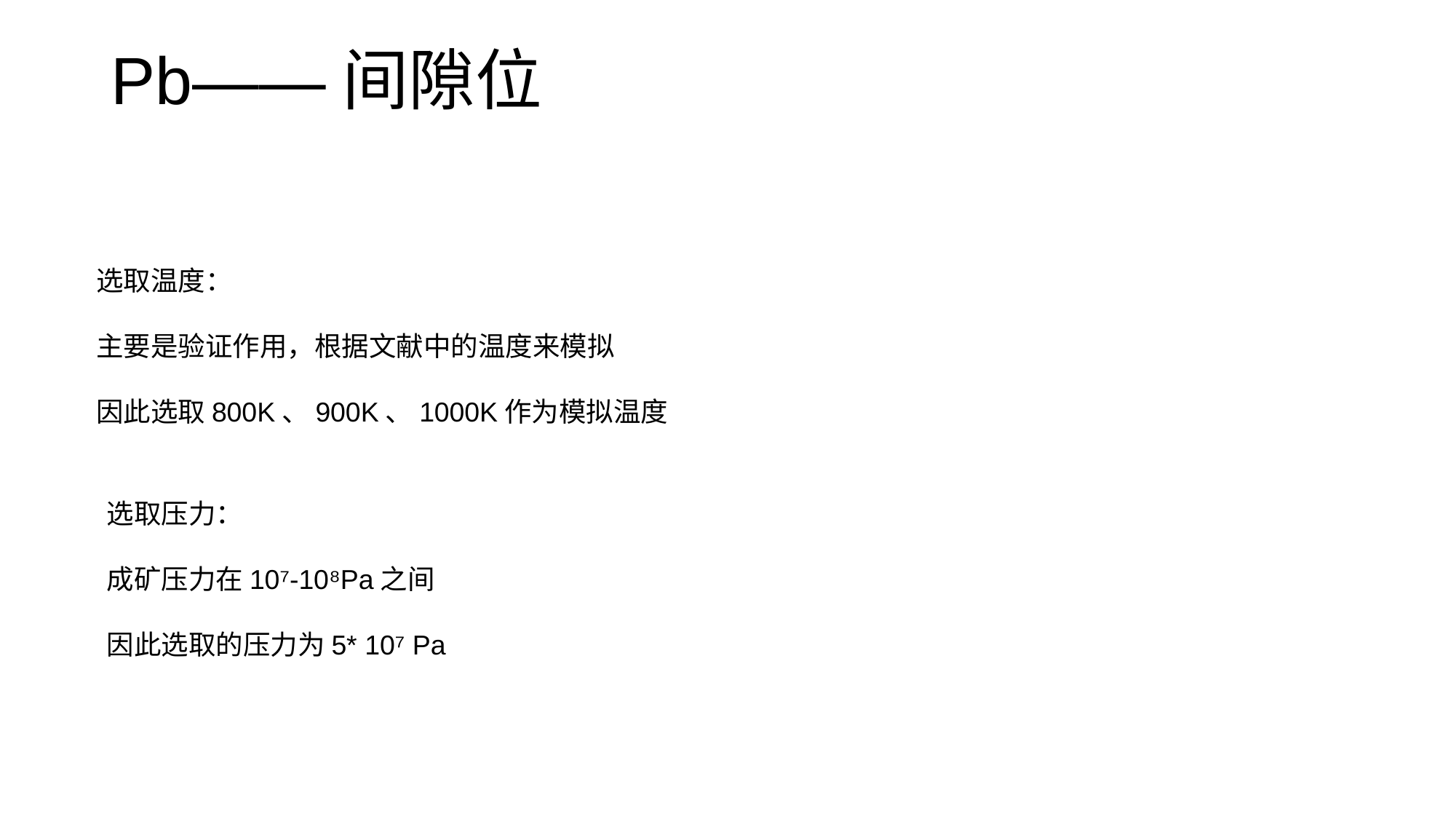

# Pb——间隙位
选取温度：

主要是验证作用，根据文献中的温度来模拟

因此选取800K、900K、1000K作为模拟温度
选取压力：

成矿压力在10⁷-10⁸Pa之间

因此选取的压力为5* 10⁷ Pa